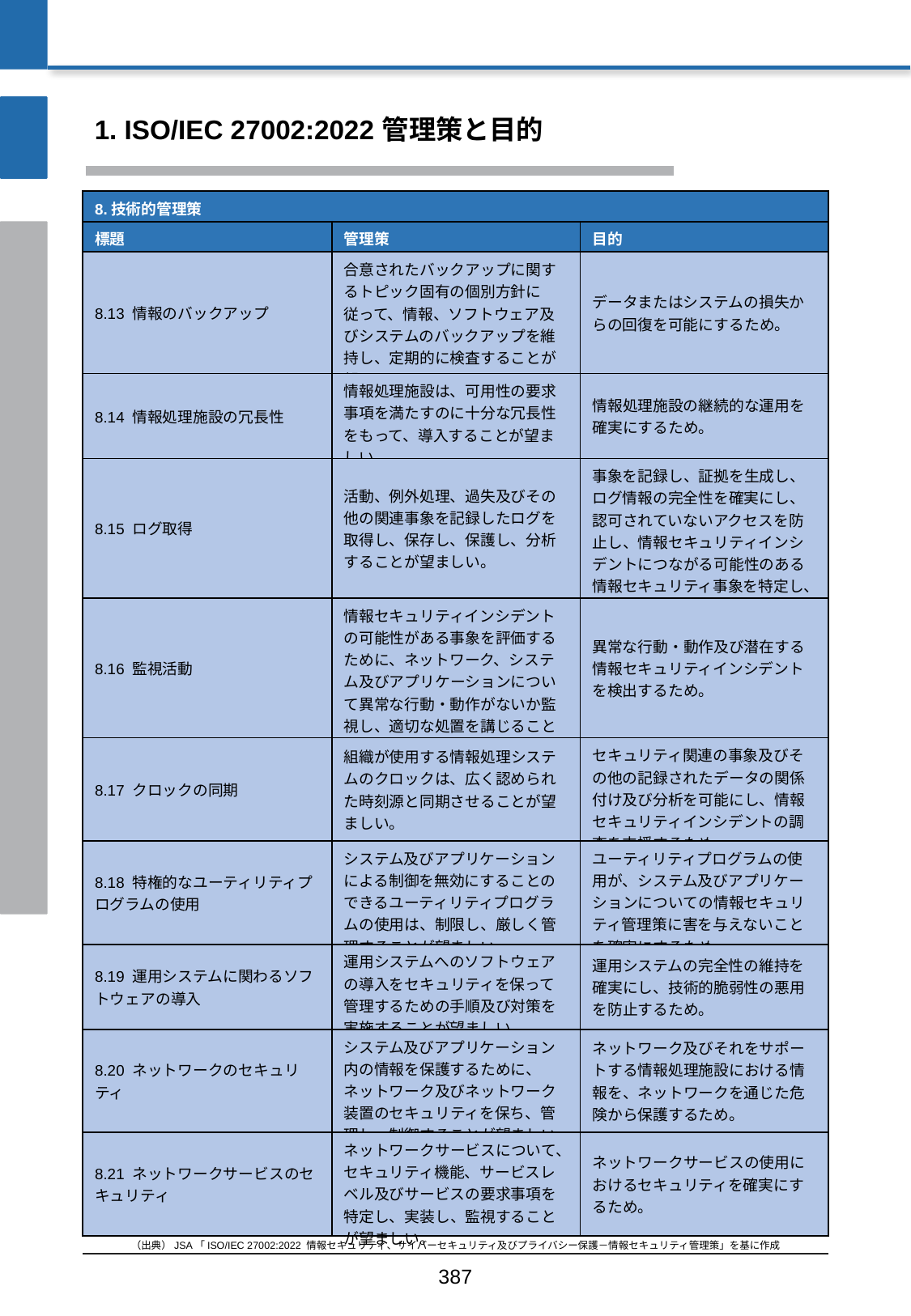

1. ISO/IEC 27002:2022 管理策と目的
| 8.技術的管理策 |  |  |
| --- | --- | --- |
| 標題 | 管理策 | 目的 |
| 8.13 情報のバックアップ | 合意されたバックアップに関するトピック固有の個別方針に従って、情報、ソフトウェア及びシステムのバックアップを維持し、定期的に検査することが望ましい。 | データまたはシステムの損失からの回復を可能にするため。 |
| 8.14 情報処理施設の冗長性 | 情報処理施設は、可用性の要求事項を満たすのに十分な冗長性をもって、導入することが望ましい。 | 情報処理施設の継続的な運用を確実にするため。 |
| 8.15 ログ取得 | 活動、例外処理、過失及びその他の関連事象を記録したログを取得し、保存し、保護し、分析することが望ましい。 | 事象を記録し、証拠を生成し、ログ情報の完全性を確実にし、認可されていないアクセスを防止し、情報セキュリティインシデントにつながる可能性のある情報セキュリティ事象を特定し、調査を支援するため。 |
| 8.16 監視活動 | 情報セキュリティインシデントの可能性がある事象を評価するために、ネットワーク、システム及びアプリケーションについて異常な行動・動作がないか監視し、適切な処置を講じることが望ましい。 | 異常な行動・動作及び潜在する情報セキュリティインシデントを検出するため。 |
| 8.17 クロックの同期 | 組織が使用する情報処理システムのクロックは、広く認められた時刻源と同期させることが望ましい。 | セキュリティ関連の事象及びその他の記録されたデータの関係付け及び分析を可能にし、情報セキュリティインシデントの調査を支援するため。 |
| 8.18 特権的なユーティリティプログラムの使用 | システム及びアプリケーションによる制御を無効にすることのできるユーティリティプログラムの使用は、制限し、厳しく管理することが望ましい。 | ユーティリティプログラムの使用が、システム及びアプリケーションについての情報セキュリティ管理策に害を与えないことを確実にするため。 |
| 8.19 運用システムに関わるソフトウェアの導入 | 運用システムへのソフトウェアの導入をセキュリティを保って管理するための手順及び対策を実施することが望ましい。 | 運用システムの完全性の維持を確実にし、技術的脆弱性の悪用を防止するため。 |
| 8.20 ネットワークのセキュリティ | システム及びアプリケーション内の情報を保護するために、ネットワーク及びネットワーク装置のセキュリティを保ち、管理し、制御することが望ましい。 | ネットワーク及びそれをサポートする情報処理施設における情報を、ネットワークを通じた危険から保護するため。 |
| 8.21 ネットワークサービスのセキュリティ | ネットワークサービスについて、セキュリティ機能、サービスレベル及びサービスの要求事項を特定し、実装し、監視することが望ましい。 | ネットワークサービスの使用におけるセキュリティを確実にするため。 |
（出典）JSA「ISO/IEC 27002:2022 情報セキュリティ、サイバーセキュリティ及びプライバシー保護－情報セキュリティ管理策」を基に作成
387